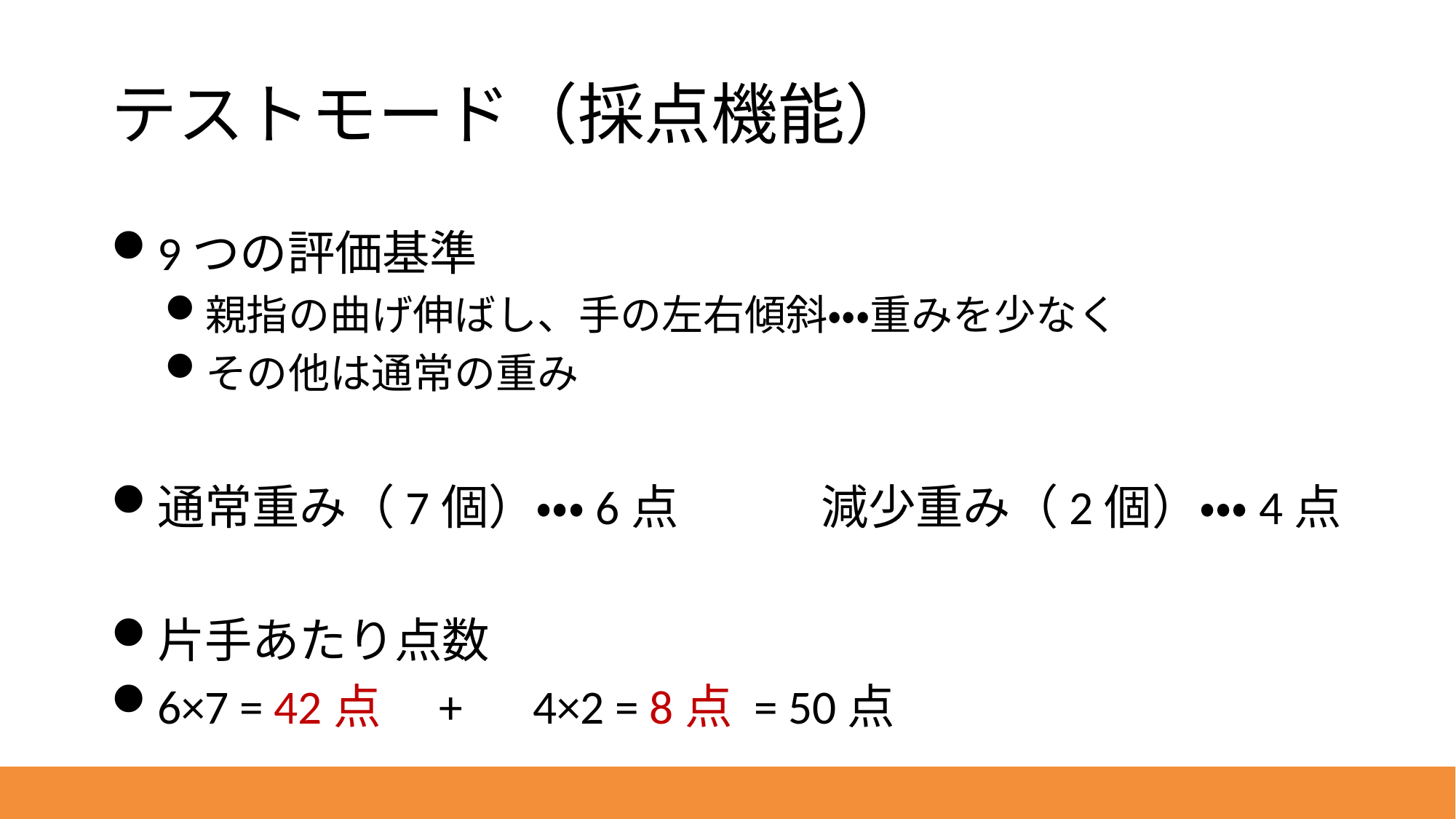

# テストモード（採点機能）
9つの評価基準
親指の曲げ伸ばし、手の左右傾斜・・・重みを少なく
その他は通常の重み

通常重み（7個）・・・6点　　　減少重み（2個）・・・4点

片手あたり点数
6×7 = 42点　+　4×2 = 8点 = 50点